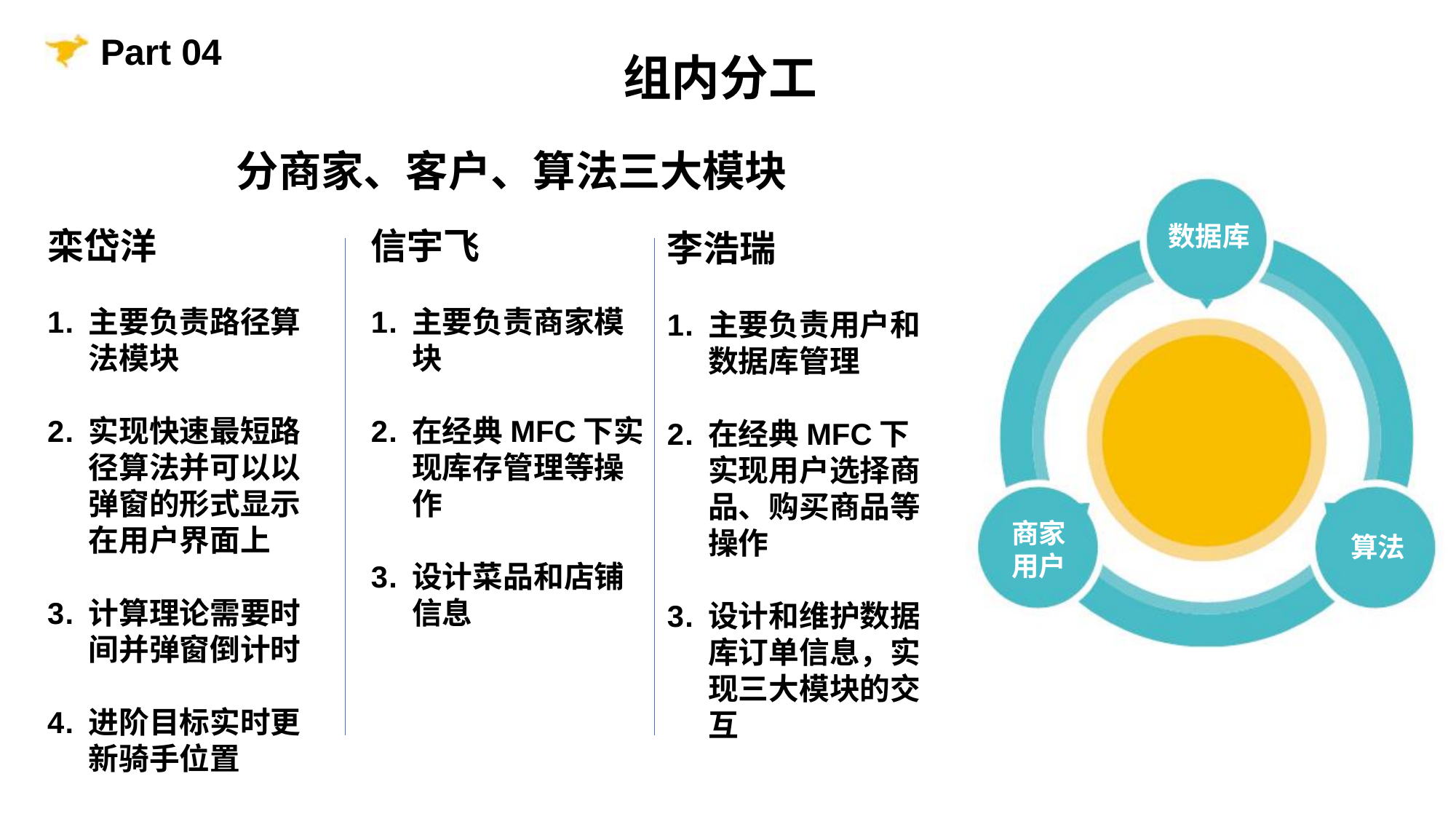

Part 04

组内分工
分商家、客户、算法三大模块

数据库
栾岱洋

主要负责路径算法模块

实现快速最短路径算法并可以以弹窗的形式显示在用户界面上

计算理论需要时间并弹窗倒计时

进阶目标实时更新骑手位置
信宇飞

主要负责商家模块

在经典MFC下实现库存管理等操作

设计菜品和店铺信息

李浩瑞

主要负责用户和数据库管理

在经典MFC下实现用户选择商品、购买商品等操作

设计和维护数据库订单信息，实现三大模块的交互
商家
用户
算法